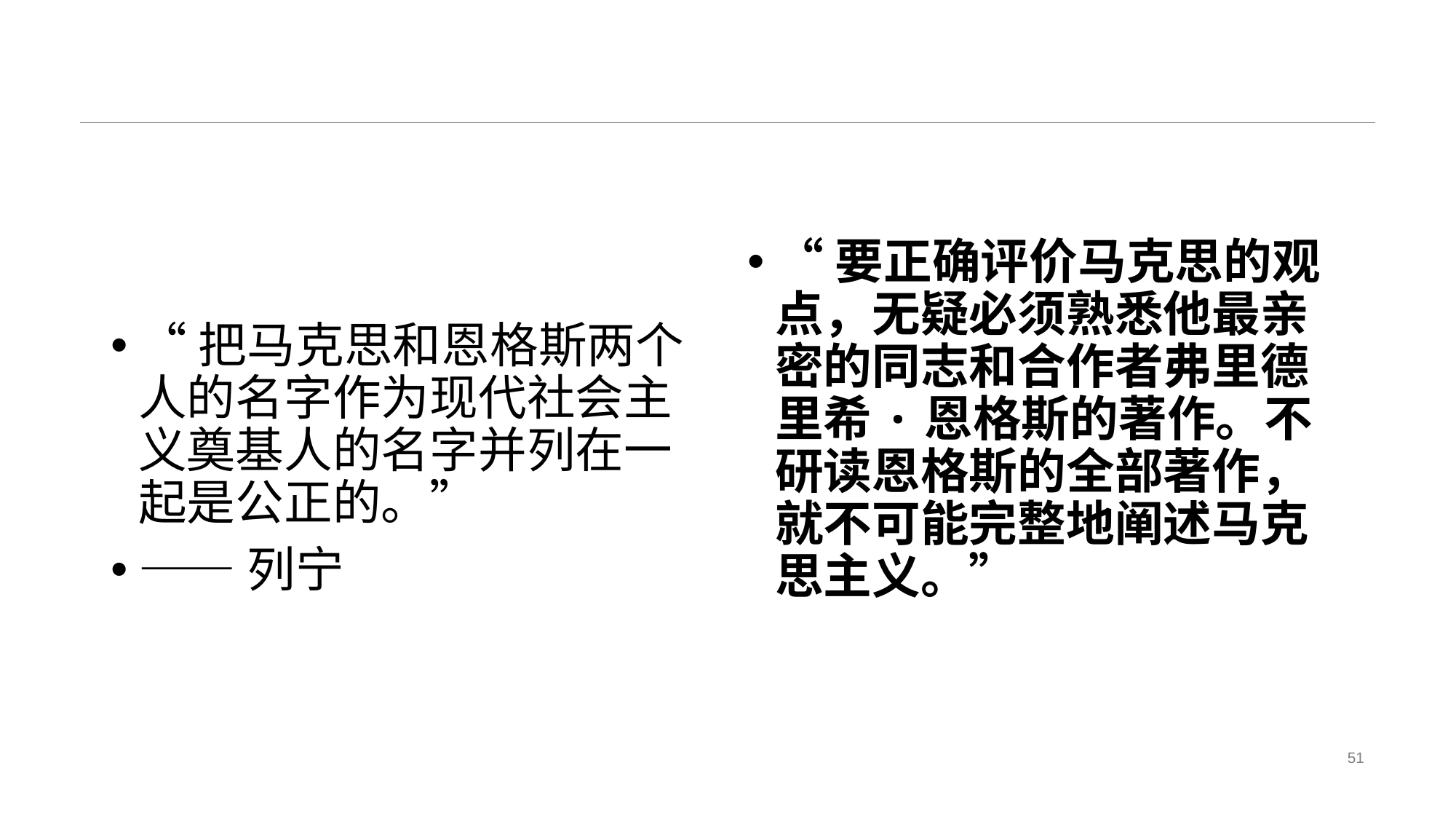

#

“要正确评价马克思的观点，无疑必须熟悉他最亲密的同志和合作者弗里德里希·恩格斯的著作。不研读恩格斯的全部著作，就不可能完整地阐述马克思主义。”
“把马克思和恩格斯两个人的名字作为现代社会主义奠基人的名字并列在一起是公正的。”
——列宁

51